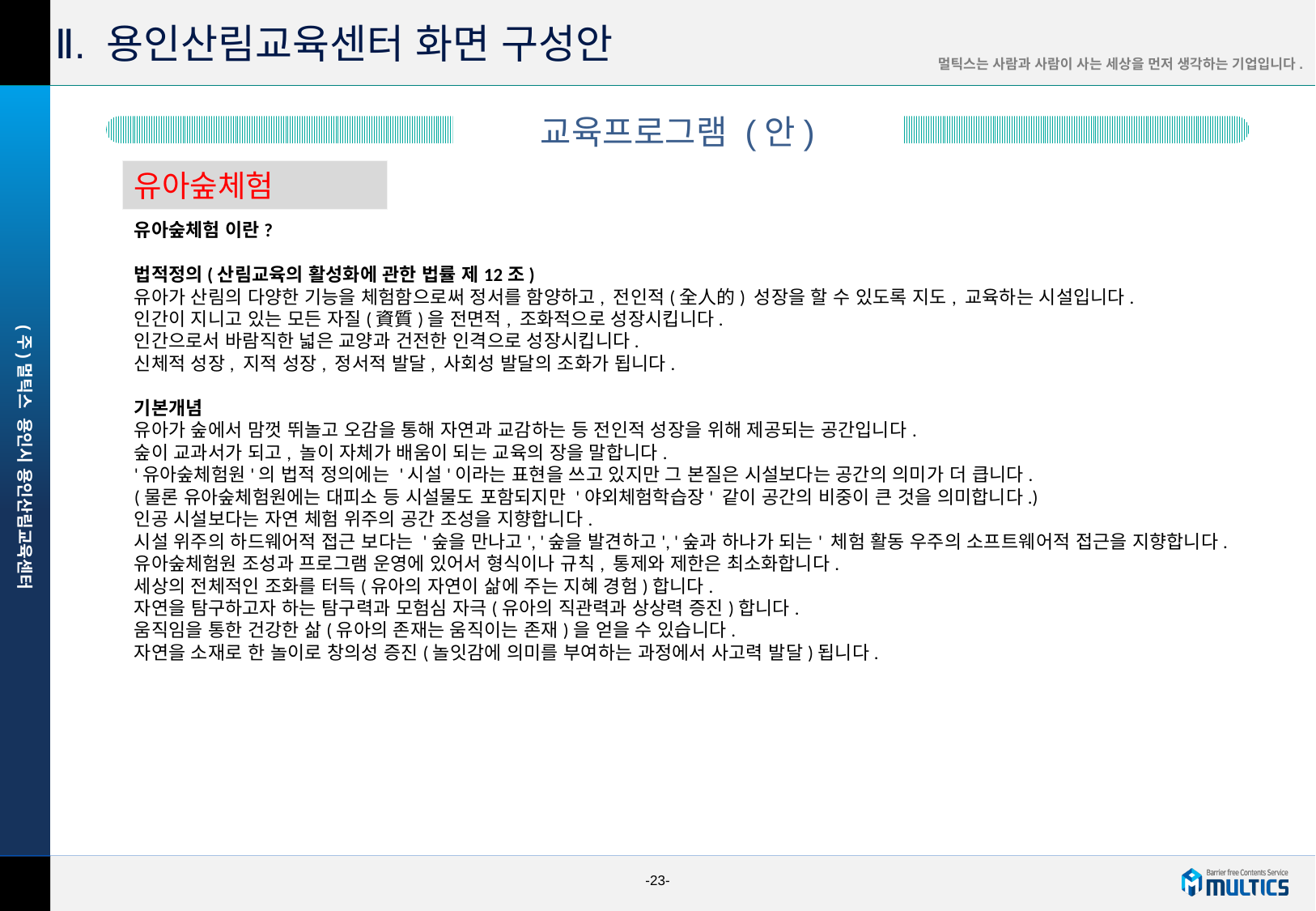

Ⅱ. 용인산림교육센터 화면 구성안
교육프로그램 (안)

유아숲체험
유아숲체험 이란?

법적정의(산림교육의 활성화에 관한 법률 제12조)
유아가 산림의 다양한 기능을 체험함으로써 정서를 함양하고, 전인적(全人的) 성장을 할 수 있도록 지도, 교육하는 시설입니다.
인간이 지니고 있는 모든 자질(資質)을 전면적, 조화적으로 성장시킵니다.
인간으로서 바람직한 넓은 교양과 건전한 인격으로 성장시킵니다.
신체적 성장, 지적 성장, 정서적 발달, 사회성 발달의 조화가 됩니다.

기본개념
유아가 숲에서 맘껏 뛰놀고 오감을 통해 자연과 교감하는 등 전인적 성장을 위해 제공되는 공간입니다.
숲이 교과서가 되고, 놀이 자체가 배움이 되는 교육의 장을 말합니다.
'유아숲체험원'의 법적 정의에는 '시설'이라는 표현을 쓰고 있지만 그 본질은 시설보다는 공간의 의미가 더 큽니다.
(물론 유아숲체험원에는 대피소 등 시설물도 포함되지만 '야외체험학습장' 같이 공간의 비중이 큰 것을 의미합니다.)
인공 시설보다는 자연 체험 위주의 공간 조성을 지향합니다.
시설 위주의 하드웨어적 접근 보다는 '숲을 만나고', '숲을 발견하고', '숲과 하나가 되는' 체험 활동 우주의 소프트웨어적 접근을 지향합니다.
유아숲체험원 조성과 프로그램 운영에 있어서 형식이나 규칙, 통제와 제한은 최소화합니다.
세상의 전체적인 조화를 터득(유아의 자연이 삶에 주는 지혜 경험)합니다.
자연을 탐구하고자 하는 탐구력과 모험심 자극(유아의 직관력과 상상력 증진)합니다.
움직임을 통한 건강한 삶(유아의 존재는 움직이는 존재)을 얻을 수 있습니다.
자연을 소재로 한 놀이로 창의성 증진(놀잇감에 의미를 부여하는 과정에서 사고력 발달)됩니다.